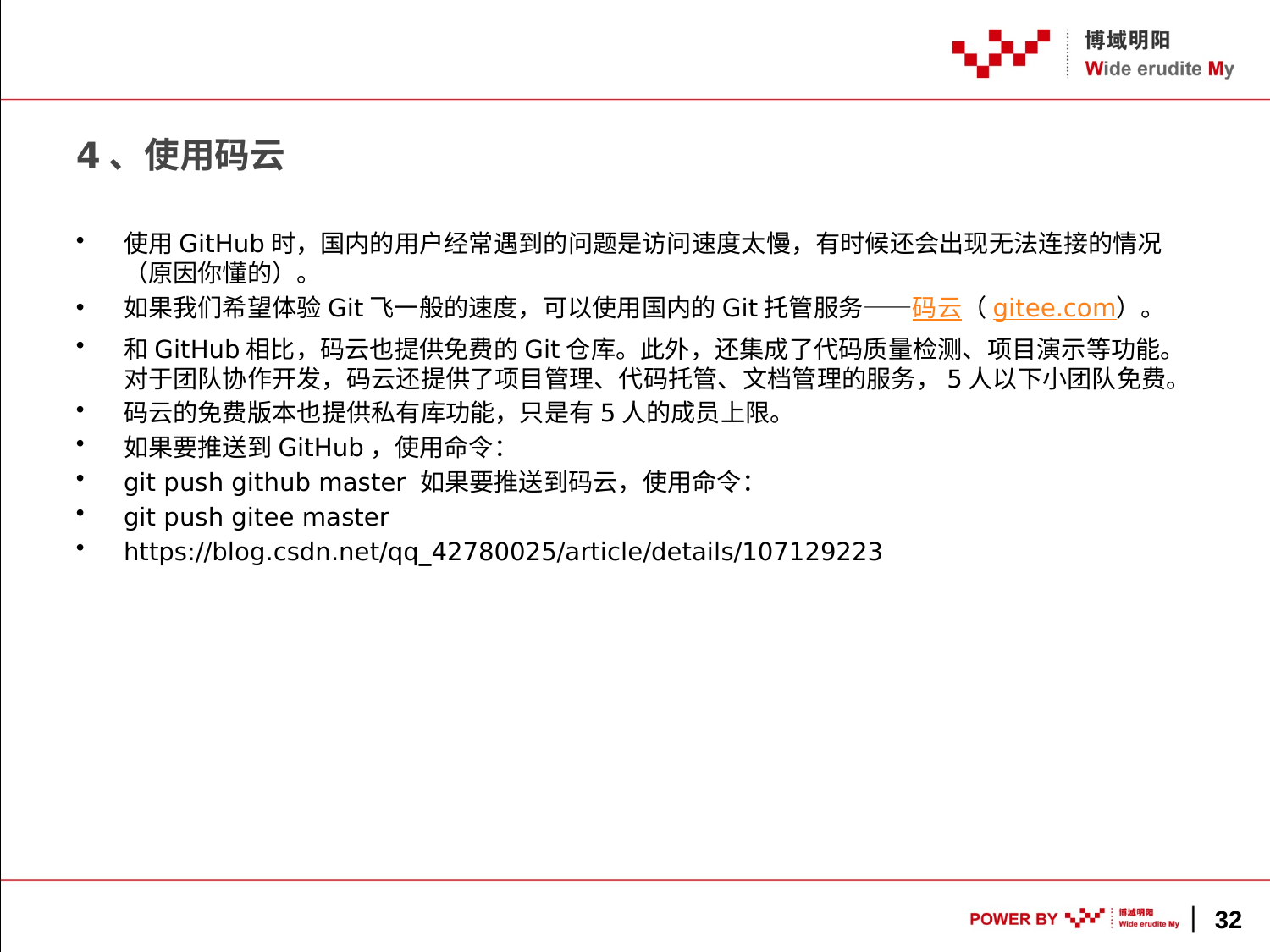

# 4、使用码云
使用GitHub时，国内的用户经常遇到的问题是访问速度太慢，有时候还会出现无法连接的情况（原因你懂的）。
如果我们希望体验Git飞一般的速度，可以使用国内的Git托管服务——码云（gitee.com）。
和GitHub相比，码云也提供免费的Git仓库。此外，还集成了代码质量检测、项目演示等功能。对于团队协作开发，码云还提供了项目管理、代码托管、文档管理的服务，5人以下小团队免费。
码云的免费版本也提供私有库功能，只是有5人的成员上限。
如果要推送到GitHub，使用命令：
git push github master 如果要推送到码云，使用命令：
git push gitee master
https://blog.csdn.net/qq_42780025/article/details/107129223

32